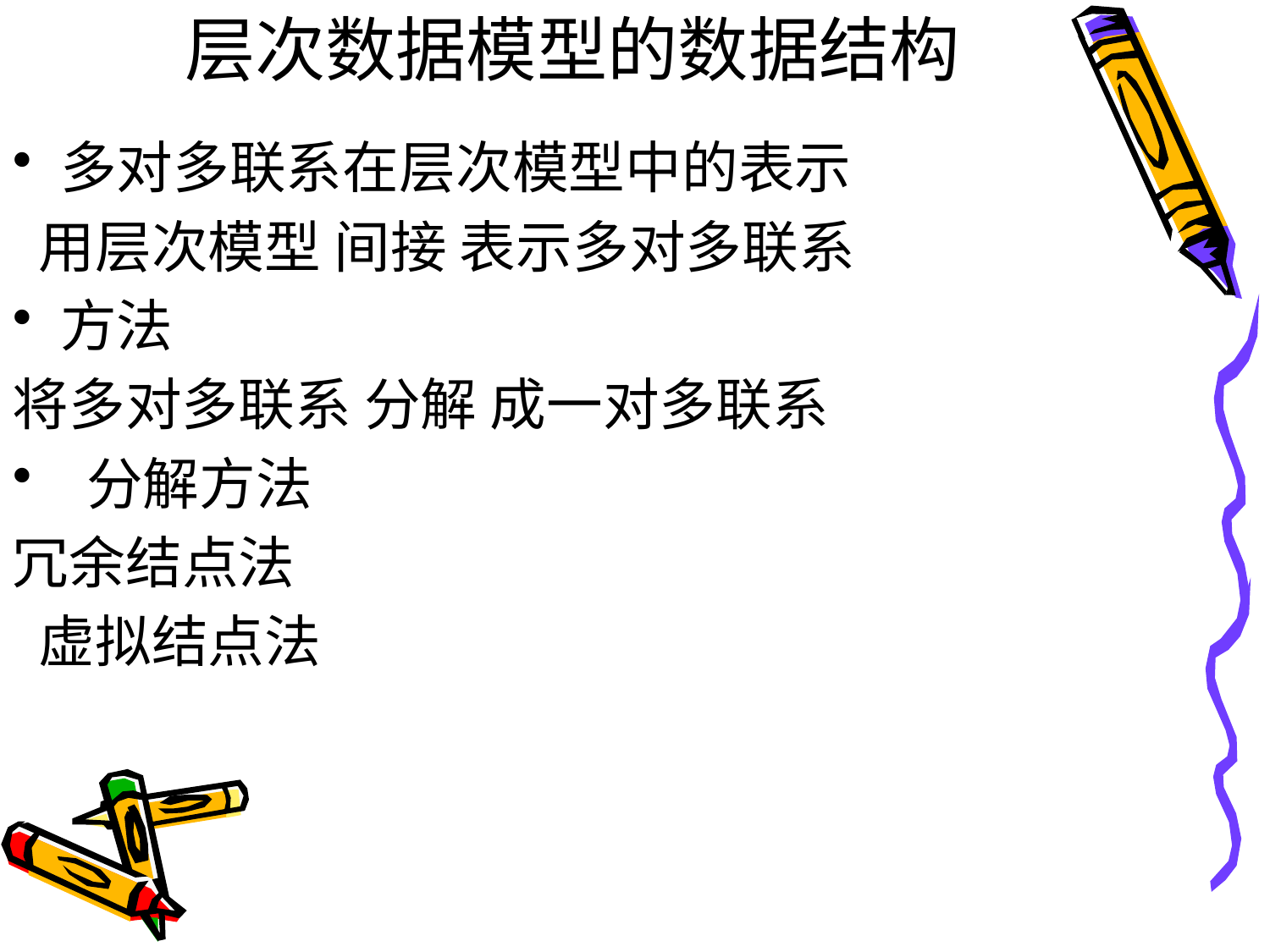

# 层次数据模型的数据结构
多对多联系在层次模型中的表示
 用层次模型 间接 表示多对多联系
方法
将多对多联系 分解 成一对多联系
 分解方法
冗余结点法
 虚拟结点法